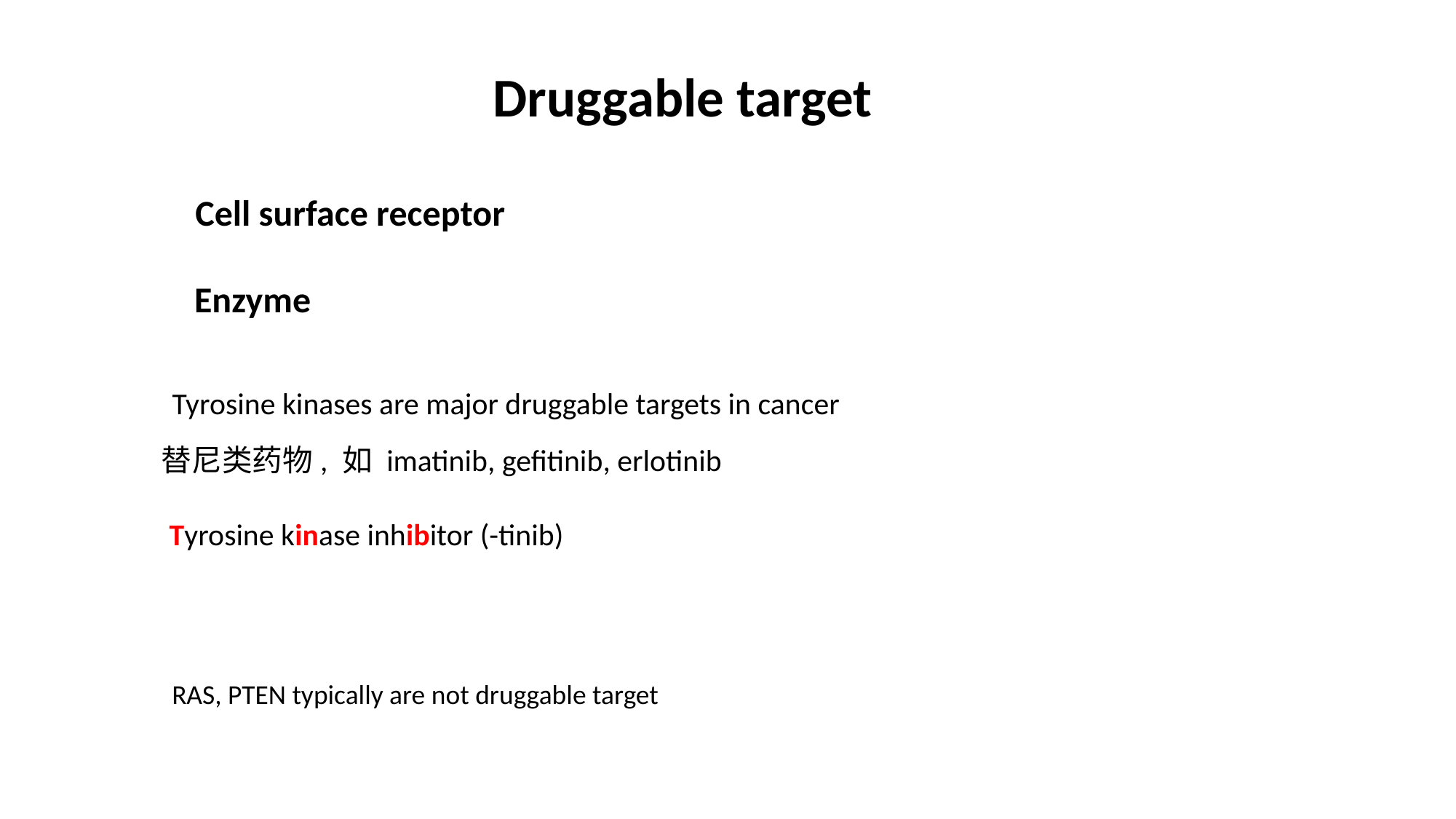

Druggable target
Cell surface receptor
Enzyme
Tyrosine kinases are major druggable targets in cancer
替尼类药物, 如 imatinib, gefitinib, erlotinib
Tyrosine kinase inhibitor (-tinib)
RAS, PTEN typically are not druggable target